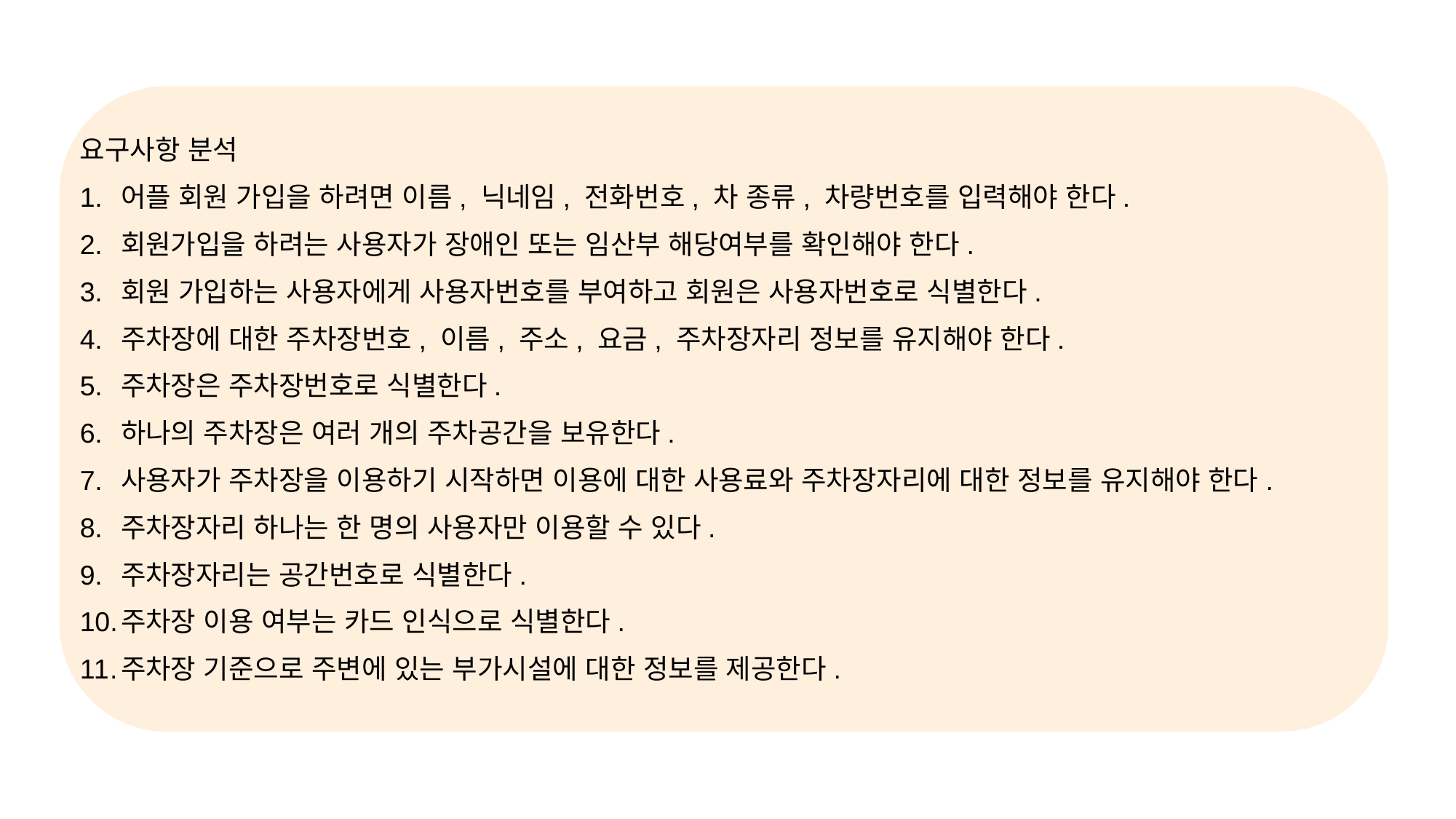

요구사항 분석
어플 회원 가입을 하려면 이름, 닉네임, 전화번호, 차 종류, 차량번호를 입력해야 한다.
회원가입을 하려는 사용자가 장애인 또는 임산부 해당여부를 확인해야 한다.
회원 가입하는 사용자에게 사용자번호를 부여하고 회원은 사용자번호로 식별한다.
주차장에 대한 주차장번호, 이름, 주소, 요금, 주차장자리 정보를 유지해야 한다.
주차장은 주차장번호로 식별한다.
하나의 주차장은 여러 개의 주차공간을 보유한다.
사용자가 주차장을 이용하기 시작하면 이용에 대한 사용료와 주차장자리에 대한 정보를 유지해야 한다.
주차장자리 하나는 한 명의 사용자만 이용할 수 있다.
주차장자리는 공간번호로 식별한다.
주차장 이용 여부는 카드 인식으로 식별한다.
주차장 기준으로 주변에 있는 부가시설에 대한 정보를 제공한다.